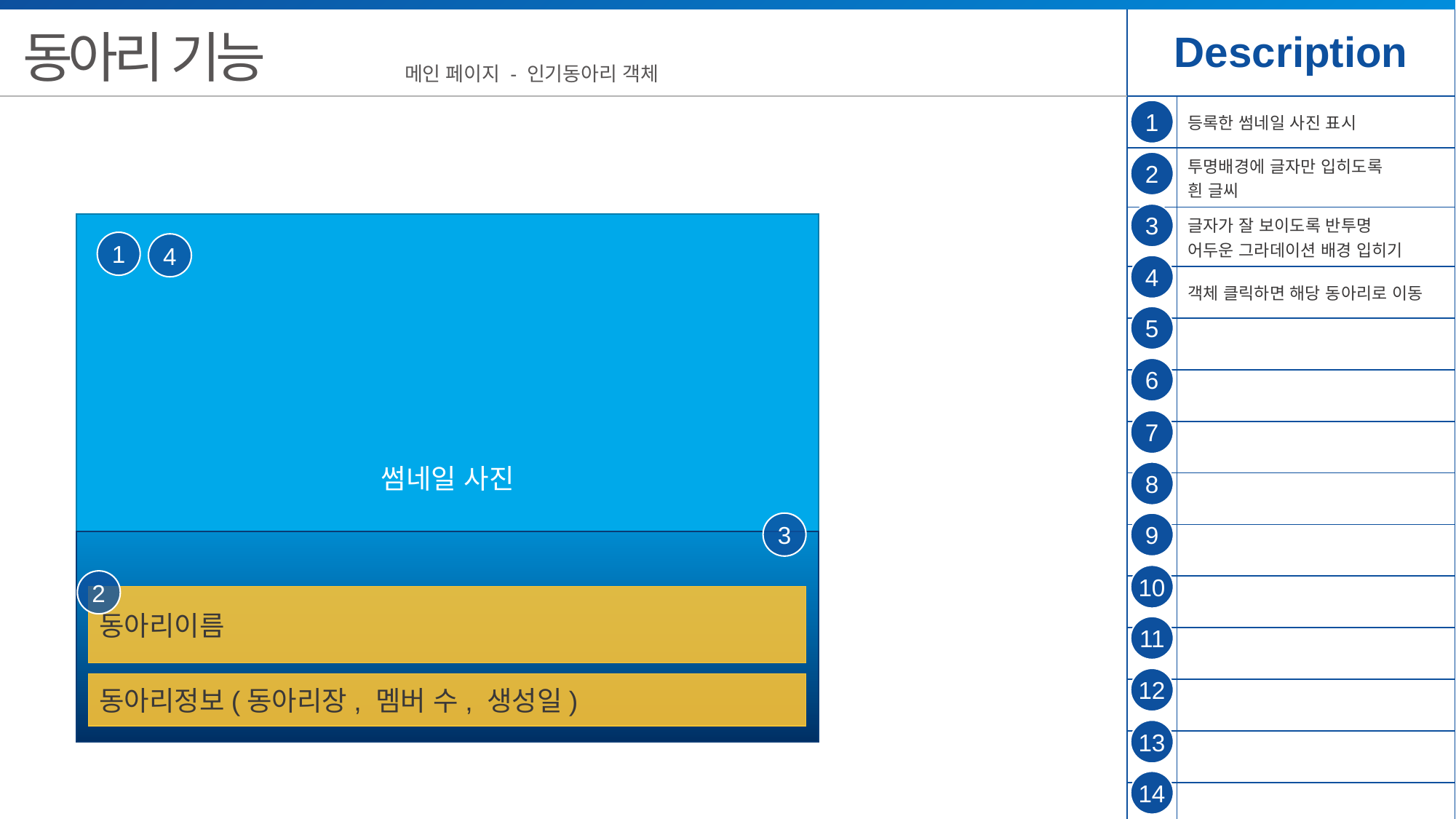

| Description |  |
| --- | --- |
|  | 등록한 썸네일 사진 표시 |
|  | 투명배경에 글자만 입히도록 흰 글씨 |
|  | 글자가 잘 보이도록 반투명 어두운 그라데이션 배경 입히기 |
|  | 객체 클릭하면 해당 동아리로 이동 |
|  |  |
|  |  |
|  |  |
|  |  |
|  |  |
|  |  |
|  |  |
|  |  |
|  |  |
|  |  |
동아리 기능
메인 페이지 - 인기동아리 객체
1
2
3
썸네일 사진
1
4
4
5
6
7
8
3
9

10
2
동아리이름
11
12
동아리정보(동아리장, 멤버 수, 생성일)
13
14